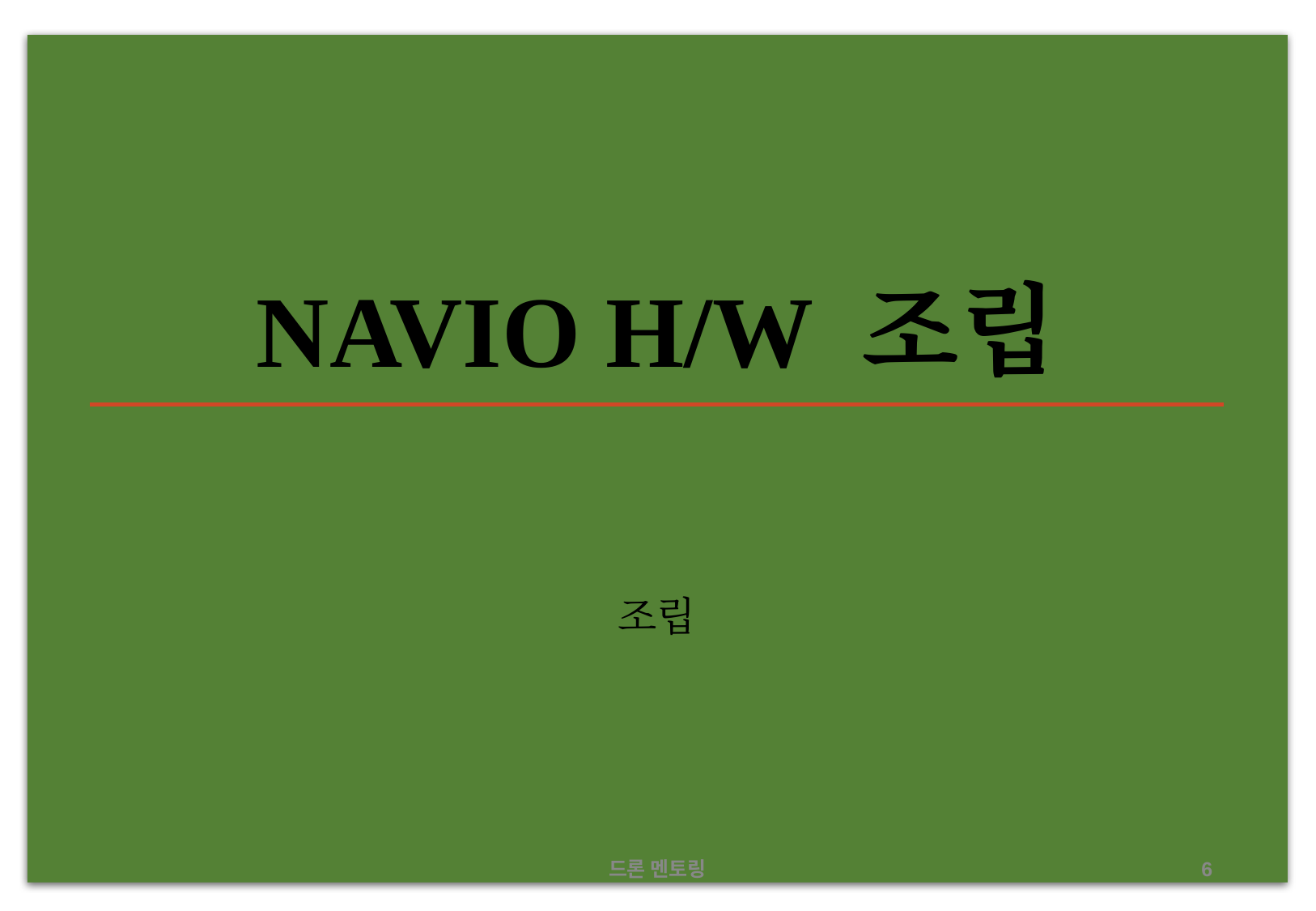

# NAVIO H/W 조립
조립
드론 멘토링
6